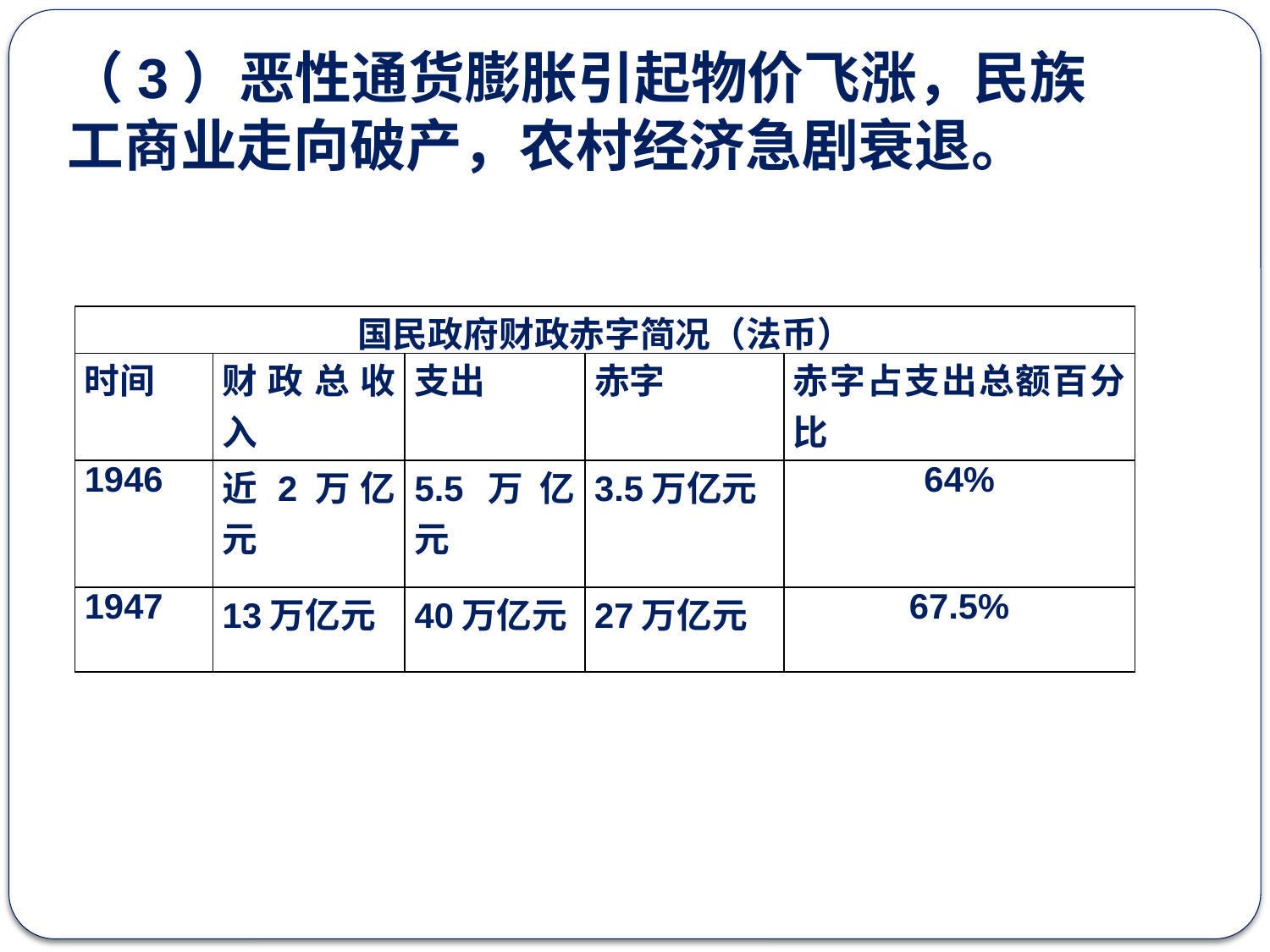

（3）恶性通货膨胀引起物价飞涨，民族工商业走向破产，农村经济急剧衰退。
| 国民政府财政赤字简况（法币） |  |  |  |  |
| --- | --- | --- | --- | --- |
| 时间 | 财政总收入 | 支出 | 赤字 | 赤字占支出总额百分比 |
| 1946 | 近2万亿元 | 5.5万亿元 | 3.5万亿元 | 64% |
| 1947 | 13万亿元 | 40万亿元 | 27万亿元 | 67.5% |